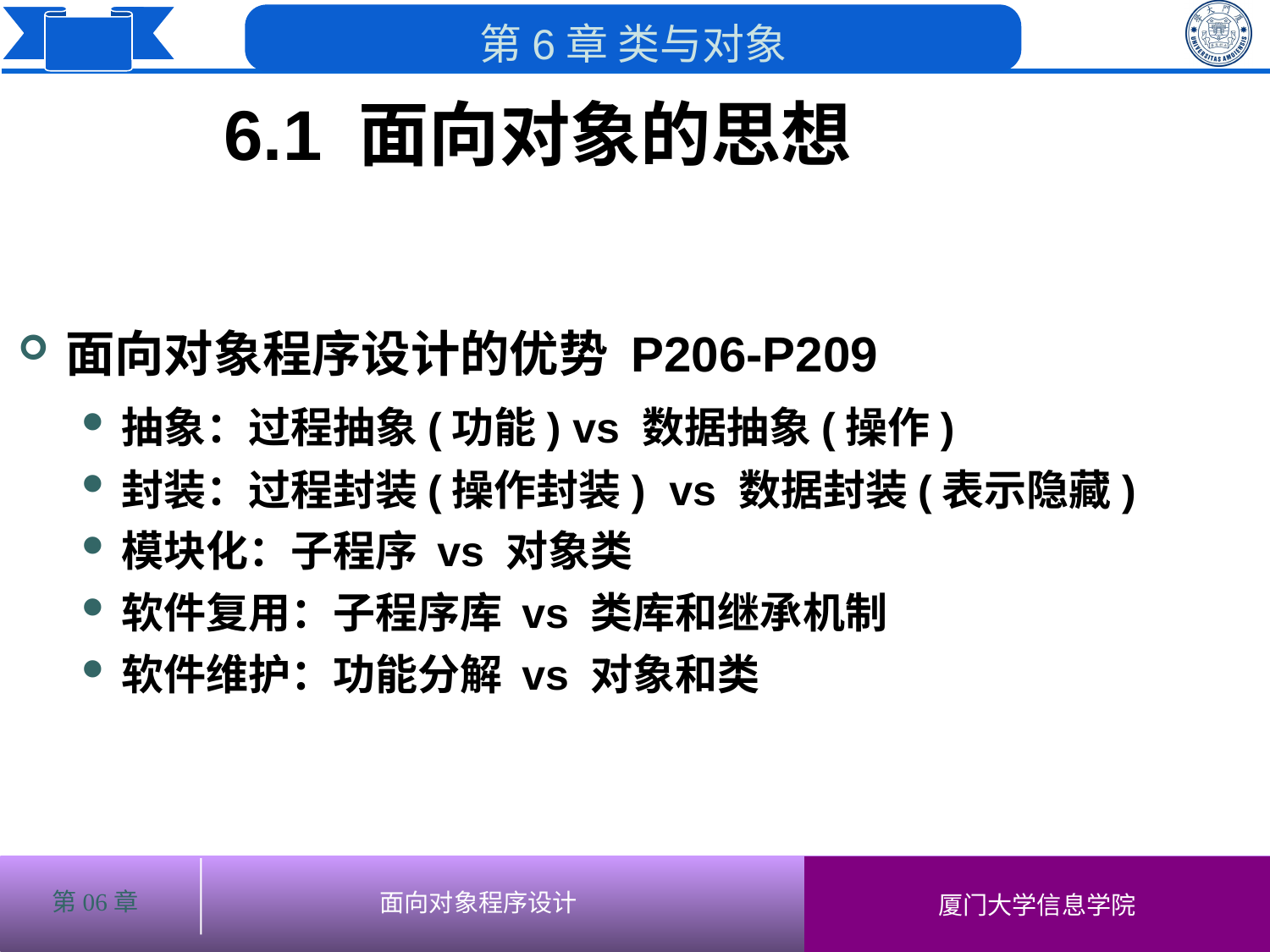

6.1 面向对象的思想
# 面向对象程序设计的优势 P206-P209
抽象：过程抽象(功能) vs 数据抽象(操作)
封装：过程封装(操作封装)  vs 数据封装(表示隐藏)
模块化：子程序 vs 对象类
软件复用：子程序库 vs 类库和继承机制
软件维护：功能分解 vs 对象和类

7